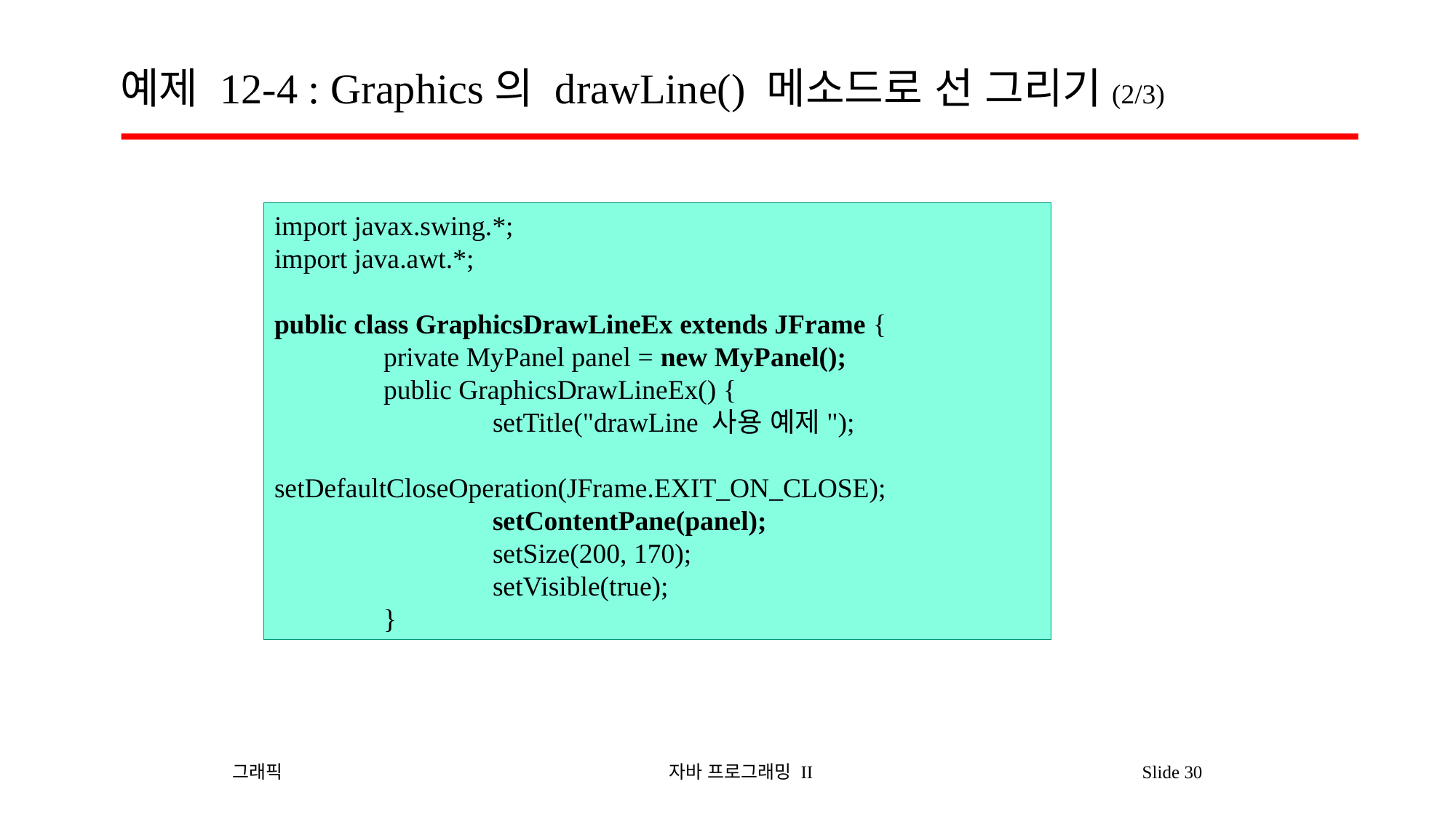

# 예제 12-4 : Graphics의 drawLine() 메소드로 선 그리기(2/3)
import javax.swing.*;
import java.awt.*;

public class GraphicsDrawLineEx extends JFrame {
	private MyPanel panel = new MyPanel();
	public GraphicsDrawLineEx() {
		setTitle("drawLine 사용 예제");
		setDefaultCloseOperation(JFrame.EXIT_ON_CLOSE);
		setContentPane(panel);
		setSize(200, 170);
		setVisible(true);
	}